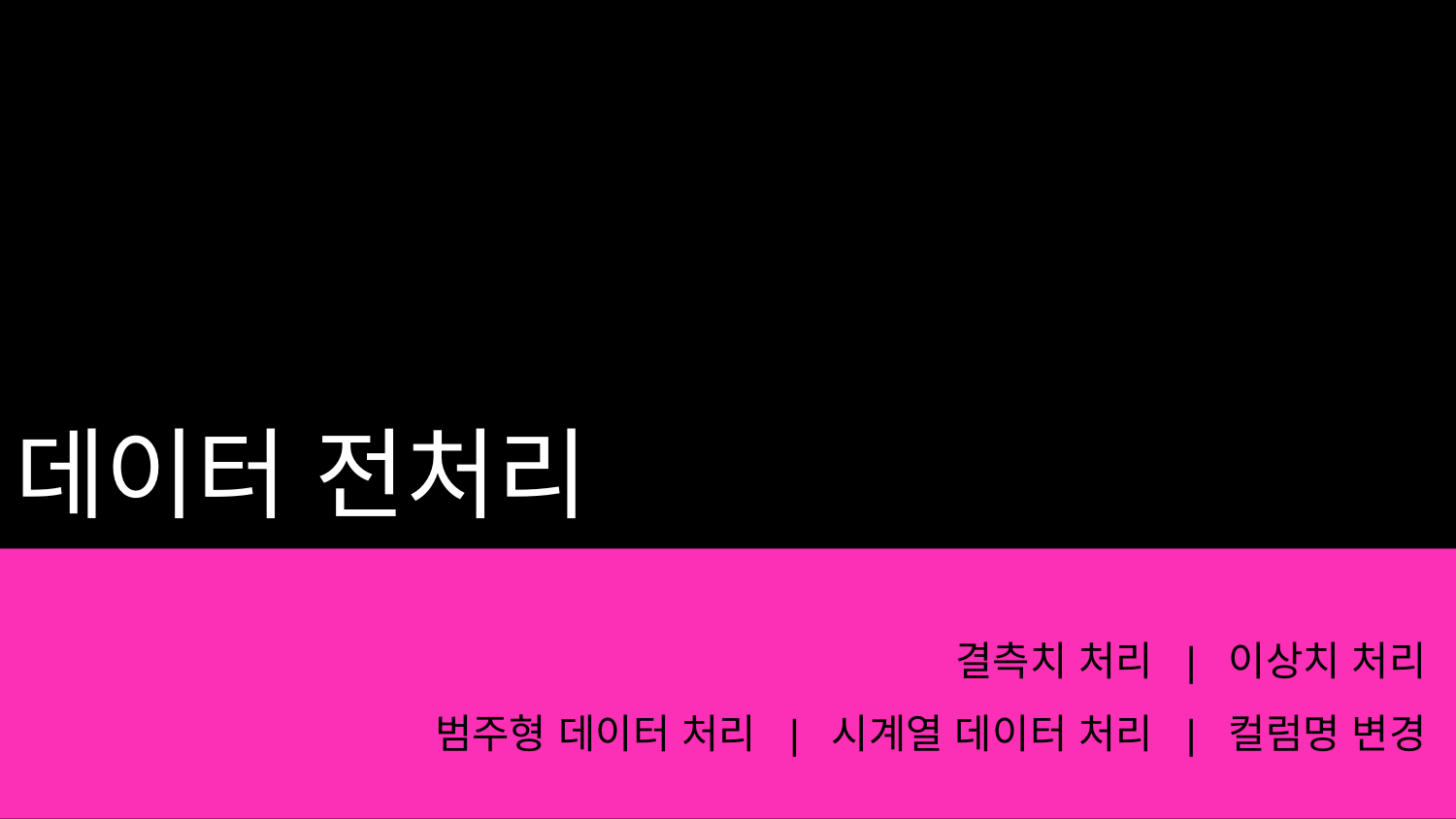

# 데이터 전처리
  결측치 처리  |  이상치 처리
범주형 데이터 처리  |  시계열 데이터 처리  |  컬럼명 변경